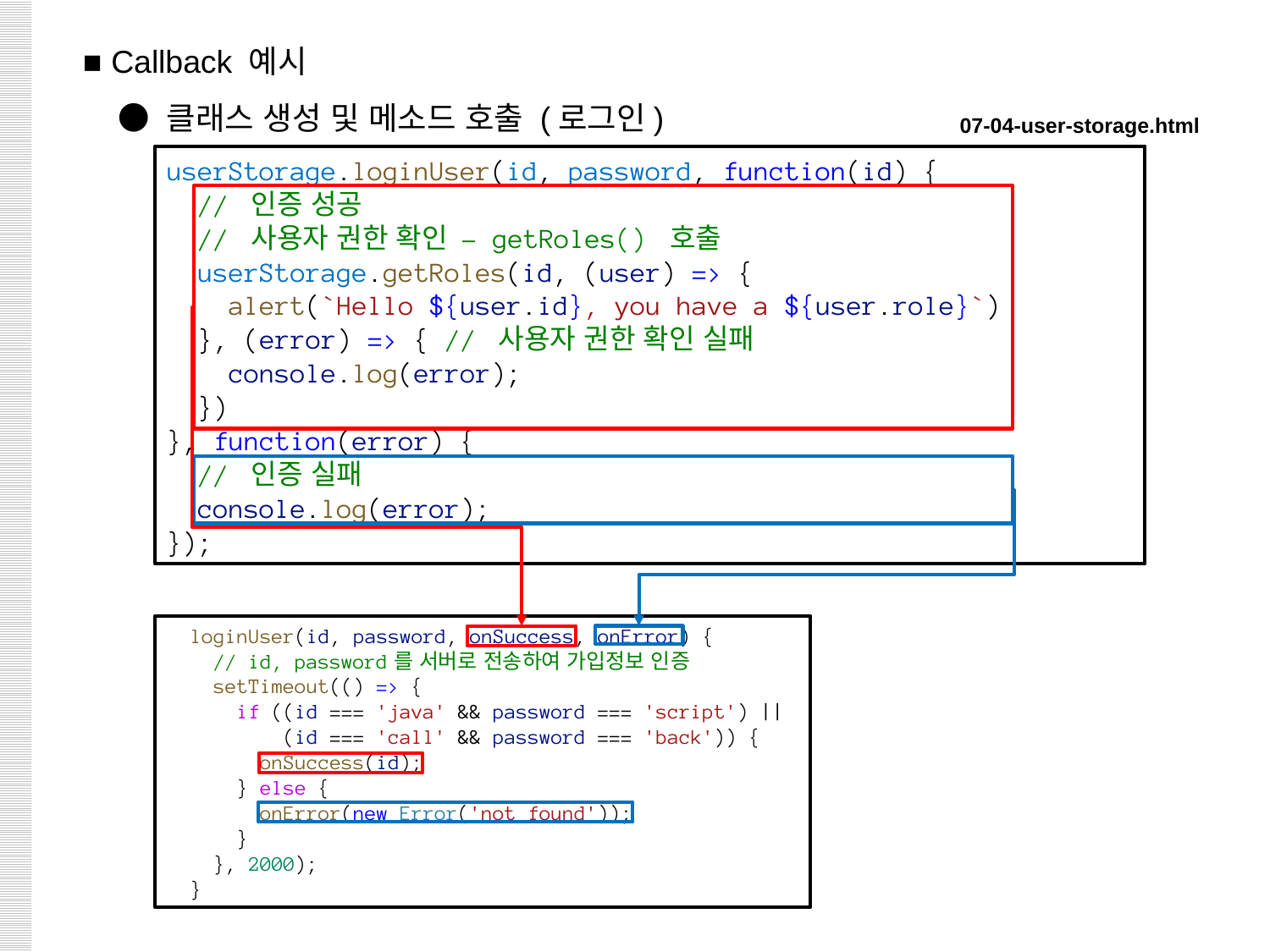

■ Callback 예시
    ● 클래스 생성 및 메소드 호출 (로그인)
07-04-user-storage.html
userStorage.loginUser(id, password, function(id) {
  // 인증 성공
  // 사용자 권한 확인 - getRoles() 호출
  userStorage.getRoles(id, (user) => {
    alert(`Hello ${user.id}, you have a ${user.role}`)
  }, (error) => { // 사용자 권한 확인 실패
    console.log(error);
  })
}, function(error) {
  // 인증 실패
  console.log(error);
});

  loginUser(id, password, onSuccess, onError) {
    // id, password를 서버로 전송하여 가입정보 인증
    setTimeout(() => {
      if ((id === 'java' && password === 'script') ||
          (id === 'call' && password === 'back')) {
        onSuccess(id);
      } else {
        onError(new Error('not found'));
      }
    }, 2000);
  }